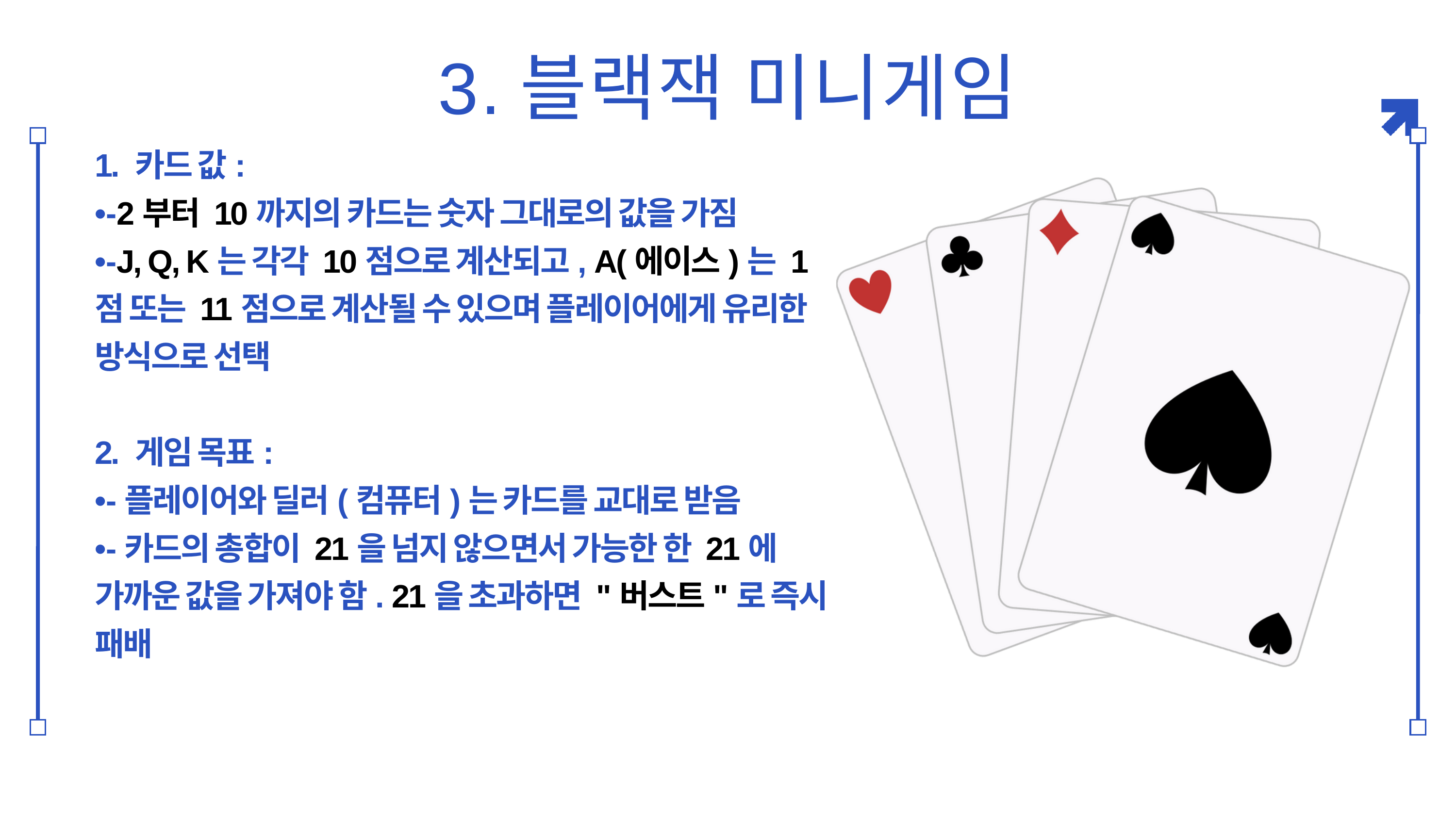

3.블랙잭 미니게임

1. 카드 값:
•-2부터 10까지의 카드는 숫자 그대로의 값을 가짐
•-J, Q, K는 각각 10점으로 계산되고, A(에이스)는 1점 또는 11점으로 계산될 수 있으며 플레이어에게 유리한 방식으로 선택

2. 게임 목표:
•-플레이어와 딜러(컴퓨터)는 카드를 교대로 받음
•-카드의 총합이 21을 넘지 않으면서 가능한 한 21에 가까운 값을 가져야 함. 21을 초과하면 "버스트"로 즉시 패배